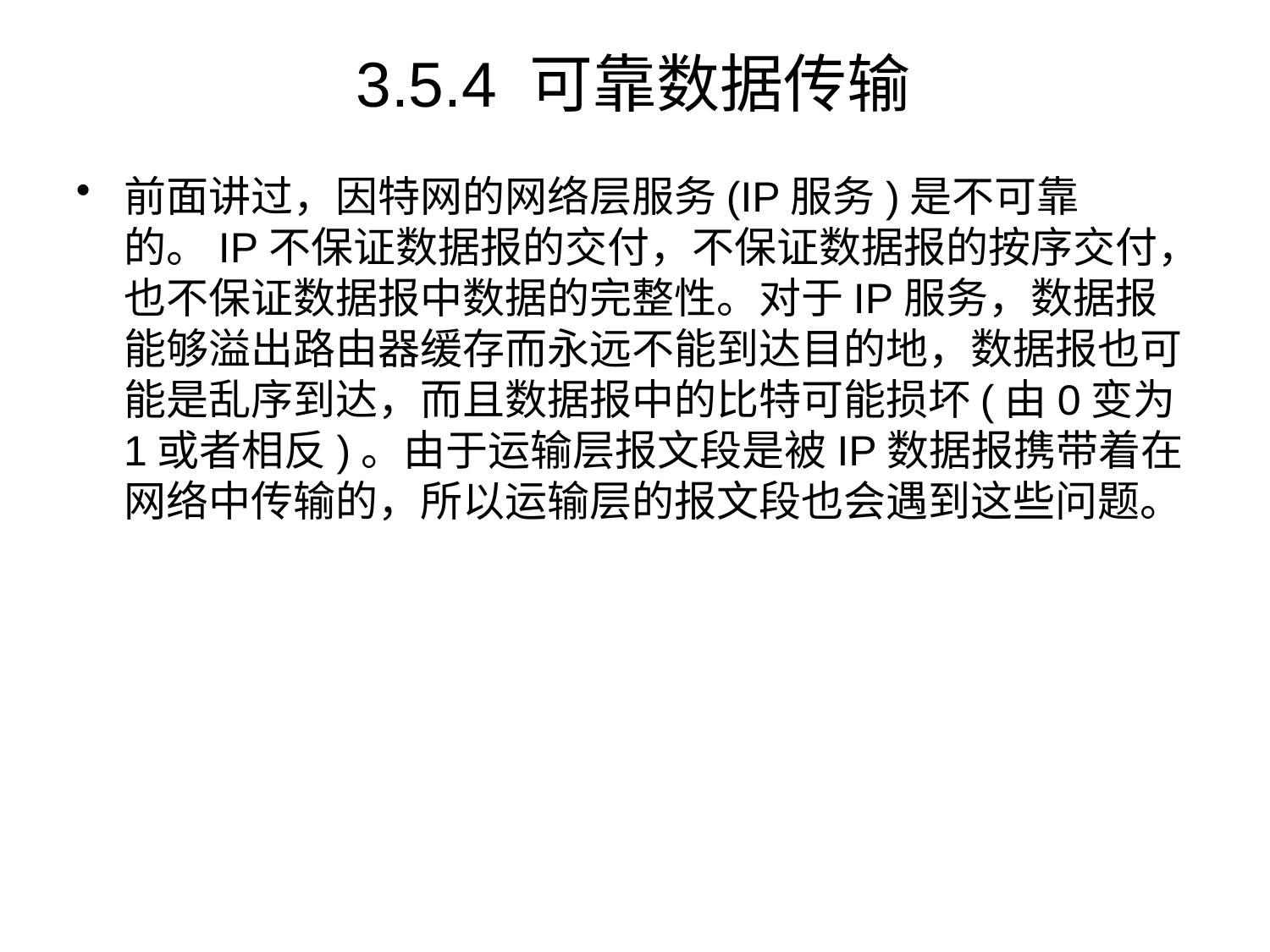

# 3.5.4 可靠数据传输
前面讲过，因特网的网络层服务(IP服务)是不可靠的。IP不保证数据报的交付，不保证数据报的按序交付，也不保证数据报中数据的完整性。对于IP服务，数据报能够溢出路由器缓存而永远不能到达目的地，数据报也可能是乱序到达，而且数据报中的比特可能损坏(由0变为1或者相反)。由于运输层报文段是被IP数据报携带着在网络中传输的，所以运输层的报文段也会遇到这些问题。